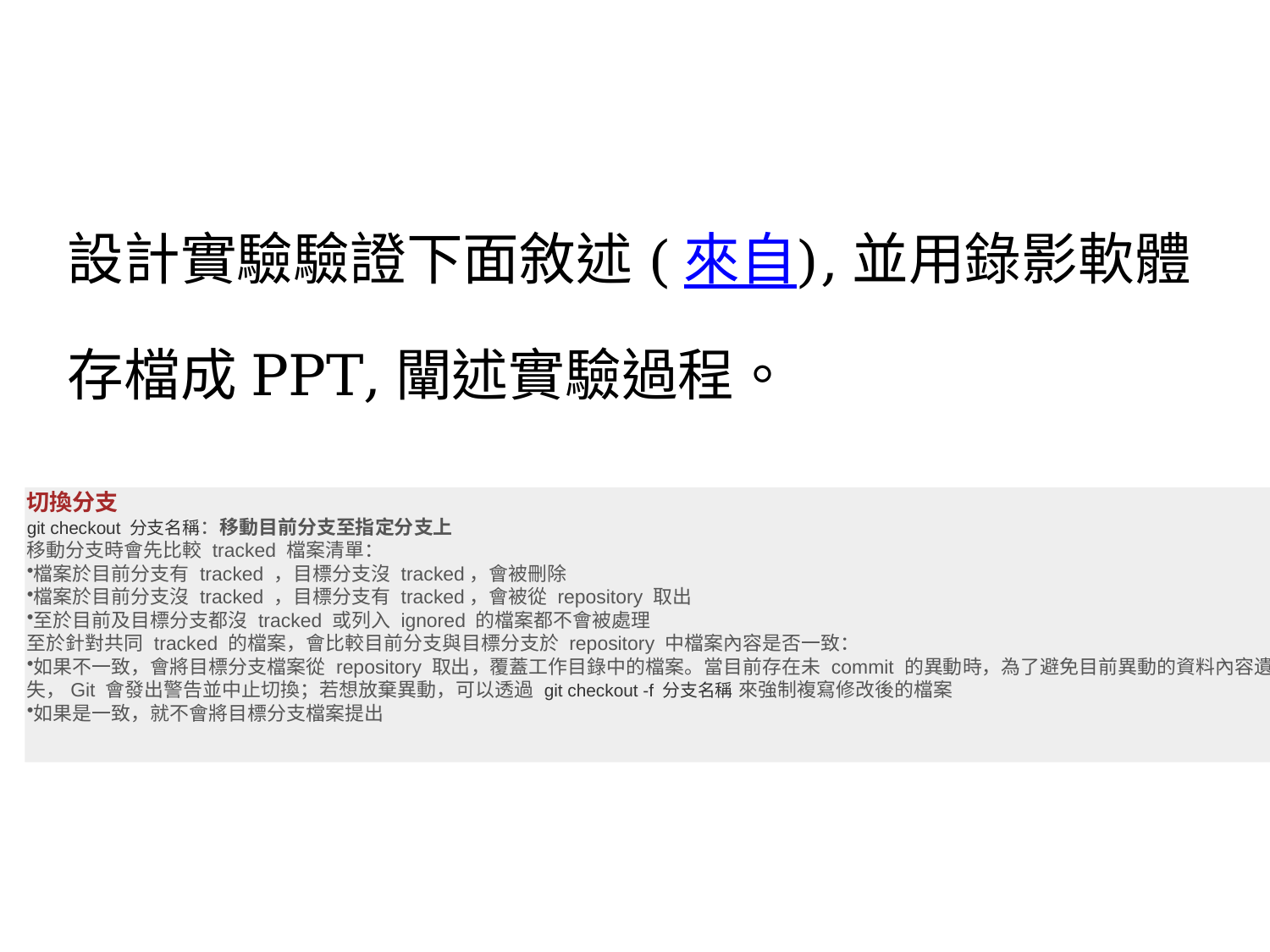

#
設計實驗驗證下面敘述(來自),並用錄影軟體存檔成PPT,闡述實驗過程。

切換分支
git checkout 分支名稱：移動目前分支至指定分支上
移動分支時會先比較 tracked 檔案清單：
檔案於目前分支有 tracked ，目標分支沒 tracked，會被刪除
檔案於目前分支沒 tracked ，目標分支有 tracked，會被從 repository 取出
至於目前及目標分支都沒 tracked 或列入 ignored 的檔案都不會被處理
至於針對共同 tracked 的檔案，會比較目前分支與目標分支於 repository 中檔案內容是否一致：
如果不一致，會將目標分支檔案從 repository 取出，覆蓋工作目錄中的檔案。當目前存在未 commit 的異動時，為了避免目前異動的資料內容遺失，Git 會發出警告並中止切換；若想放棄異動，可以透過 git checkout -f 分支名稱 來強制複寫修改後的檔案
如果是一致，就不會將目標分支檔案提出